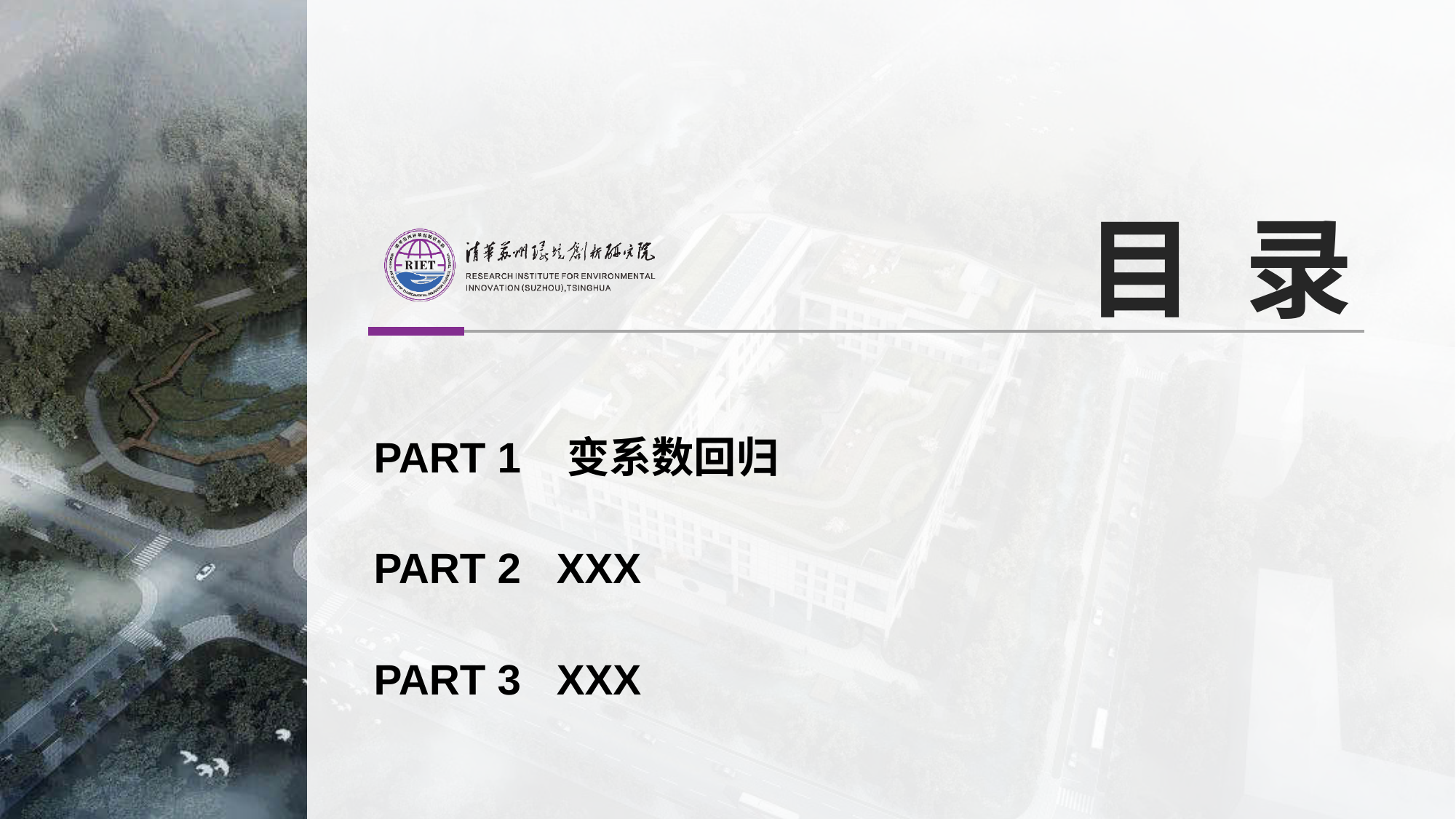

PART 1   变系数回归
PART 2   XXX
PART 3   XXX